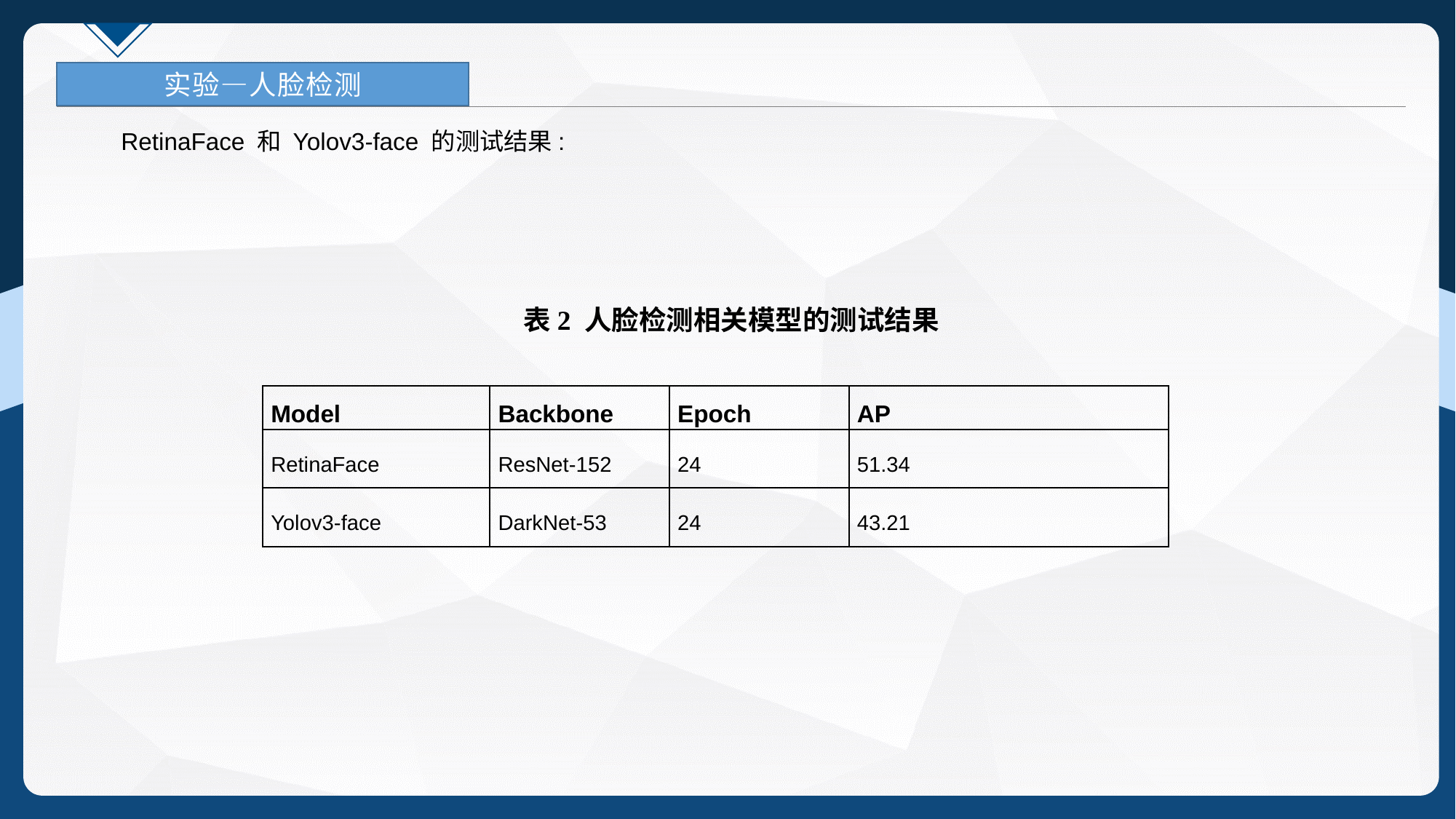

实验—人脸检测

        RetinaFace 和 Yolov3-face 的测试结果:

表2 人脸检测相关模型的测试结果
| Model | Backbone | Epoch | AP |
| --- | --- | --- | --- |
| RetinaFace | ResNet-152 | 24 | 51.34 |
| Yolov3-face | DarkNet-53 | 24 | 43.21 |
31